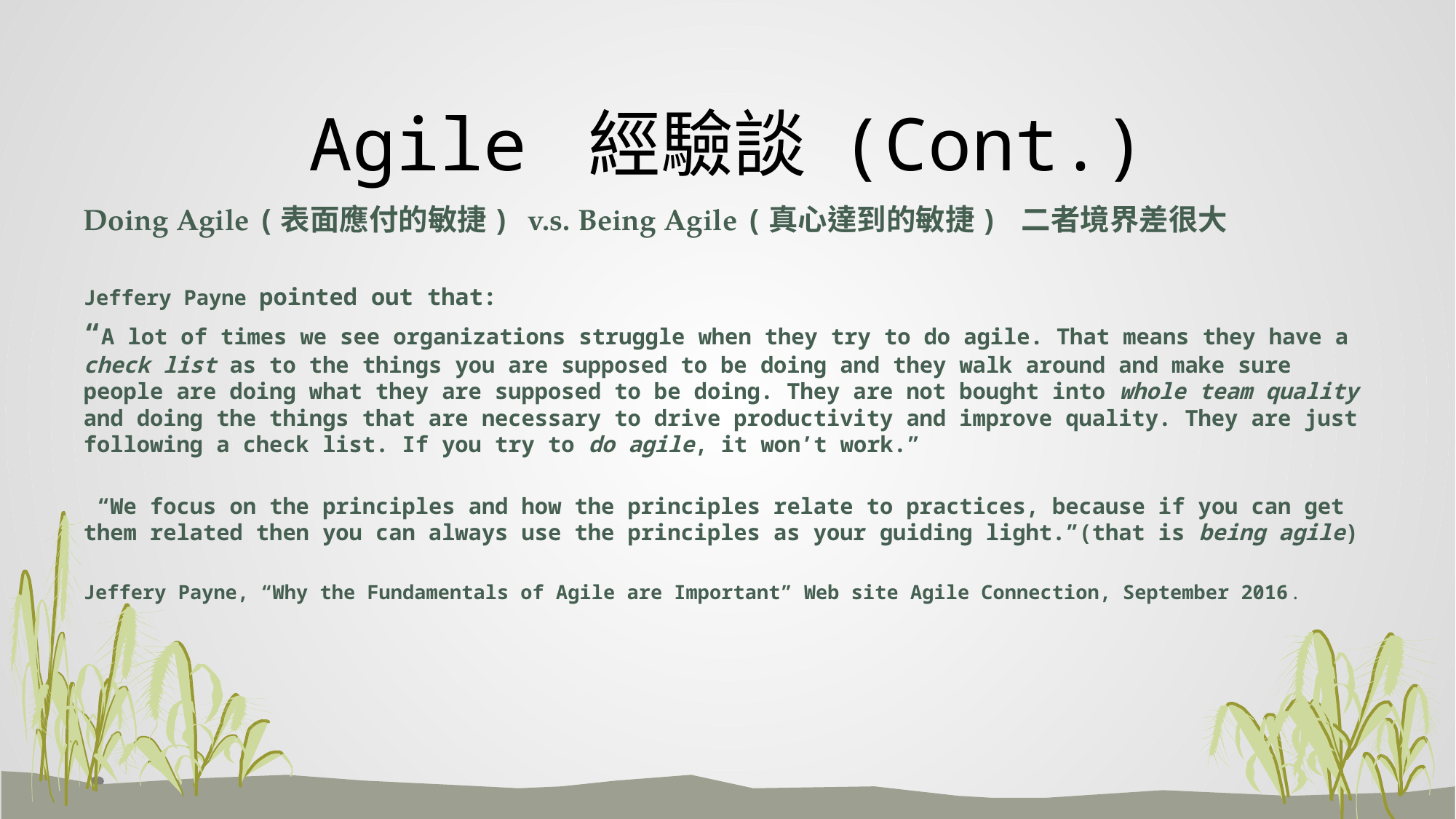

# Agile 經驗談 (Cont.)
Doing Agile (表面應付的敏捷) v.s. Being Agile (真心達到的敏捷) 二者境界差很大

Jeffery Payne pointed out that:
“A lot of times we see organizations struggle when they try to do agile. That means they have a check list as to the things you are supposed to be doing and they walk around and make sure people are doing what they are supposed to be doing. They are not bought into whole team quality and doing the things that are necessary to drive productivity and improve quality. They are just following a check list. If you try to do agile, it won’t work.”

 “We focus on the principles and how the principles relate to practices, because if you can get them related then you can always use the principles as your guiding light.”(that is being agile)

Jeffery Payne, “Why the Fundamentals of Agile are Important” Web site Agile Connection, September 2016.